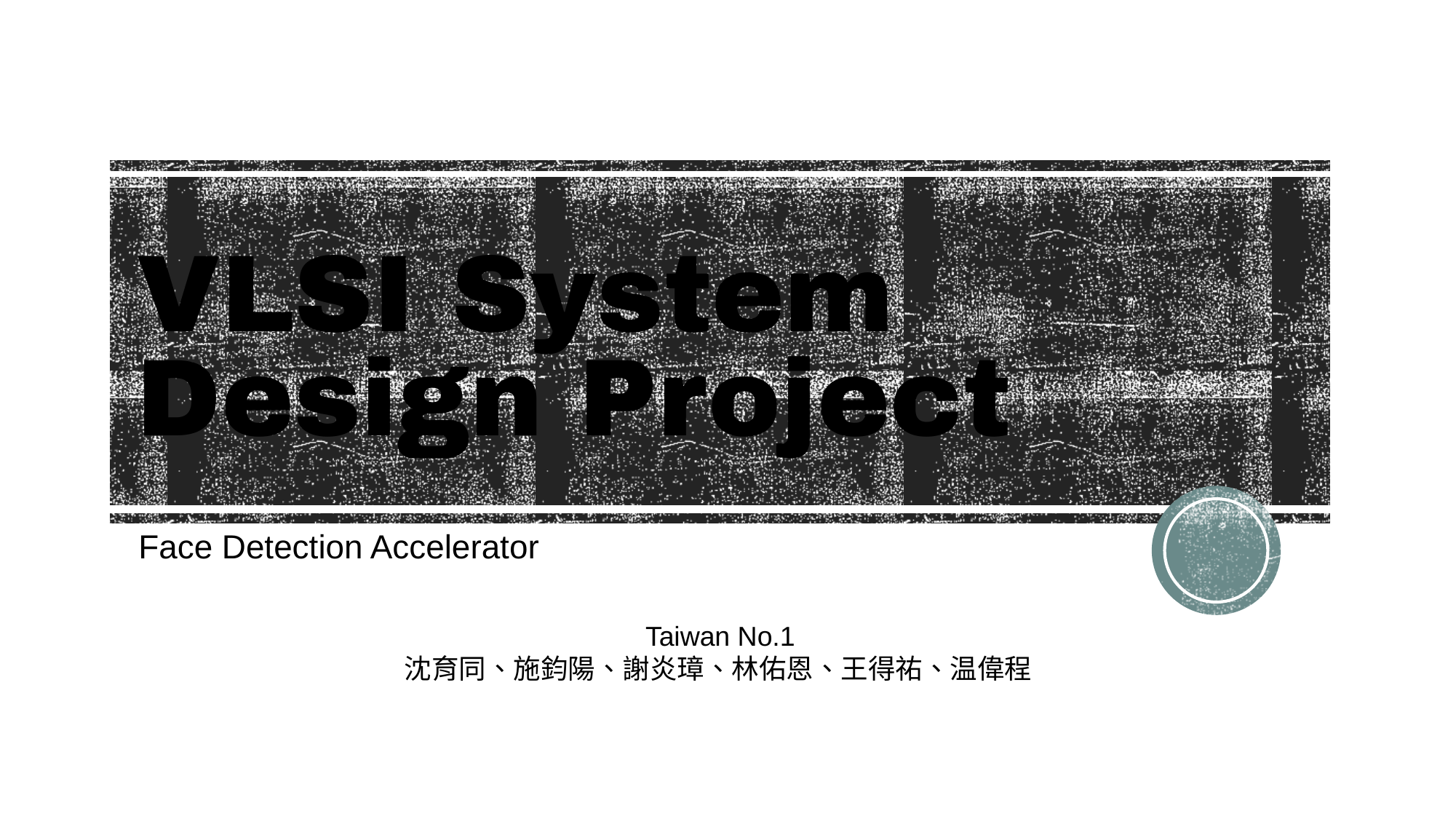

# VLSI System Design Project
Face Detection Accelerator

Taiwan No.1
沈育同、施鈞陽、謝炎璋、林佑恩、王得祐、温偉程